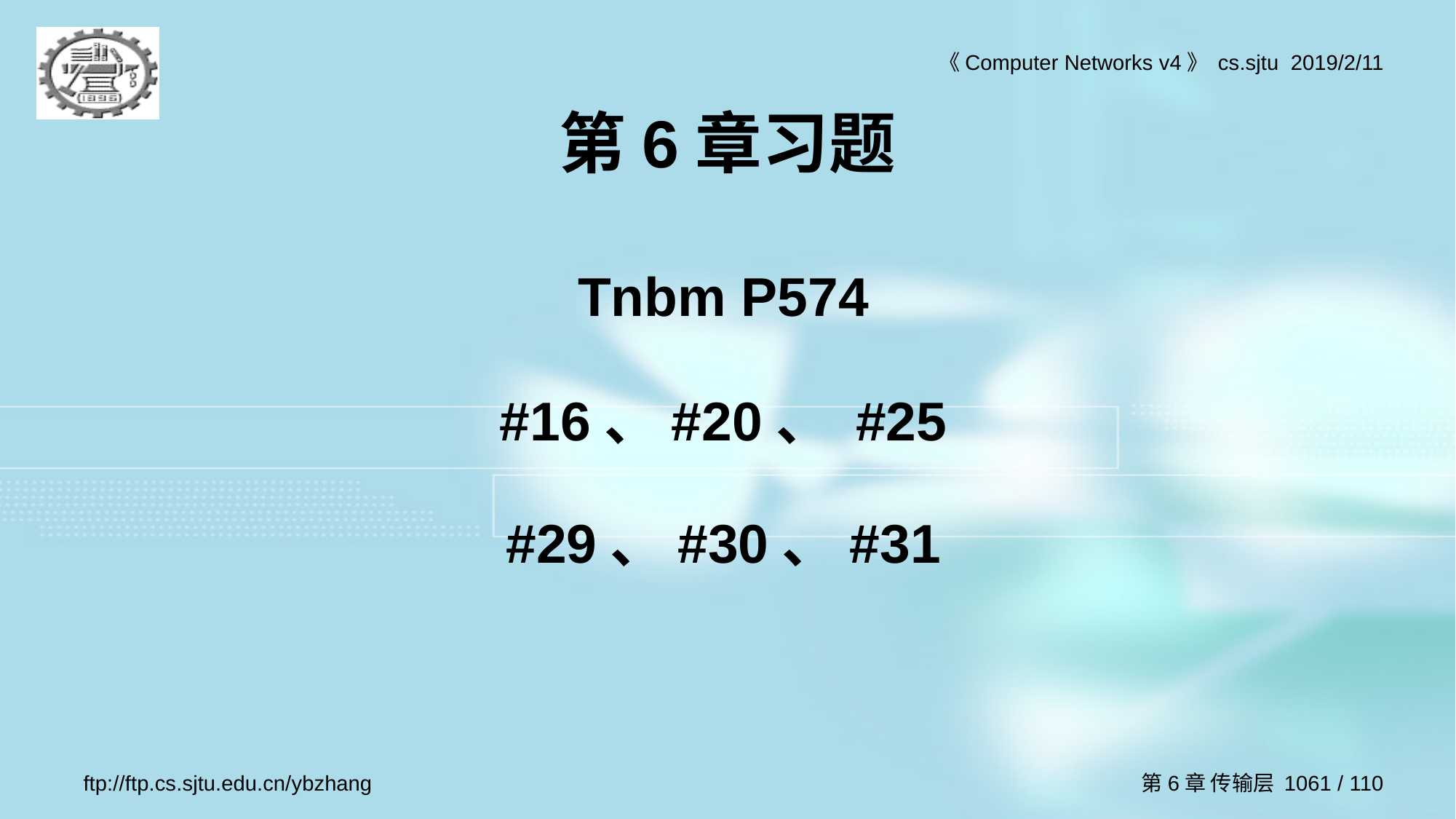

# 第6章习题
Tnbm P574
#16、#20、 #25
#29、#30、#31